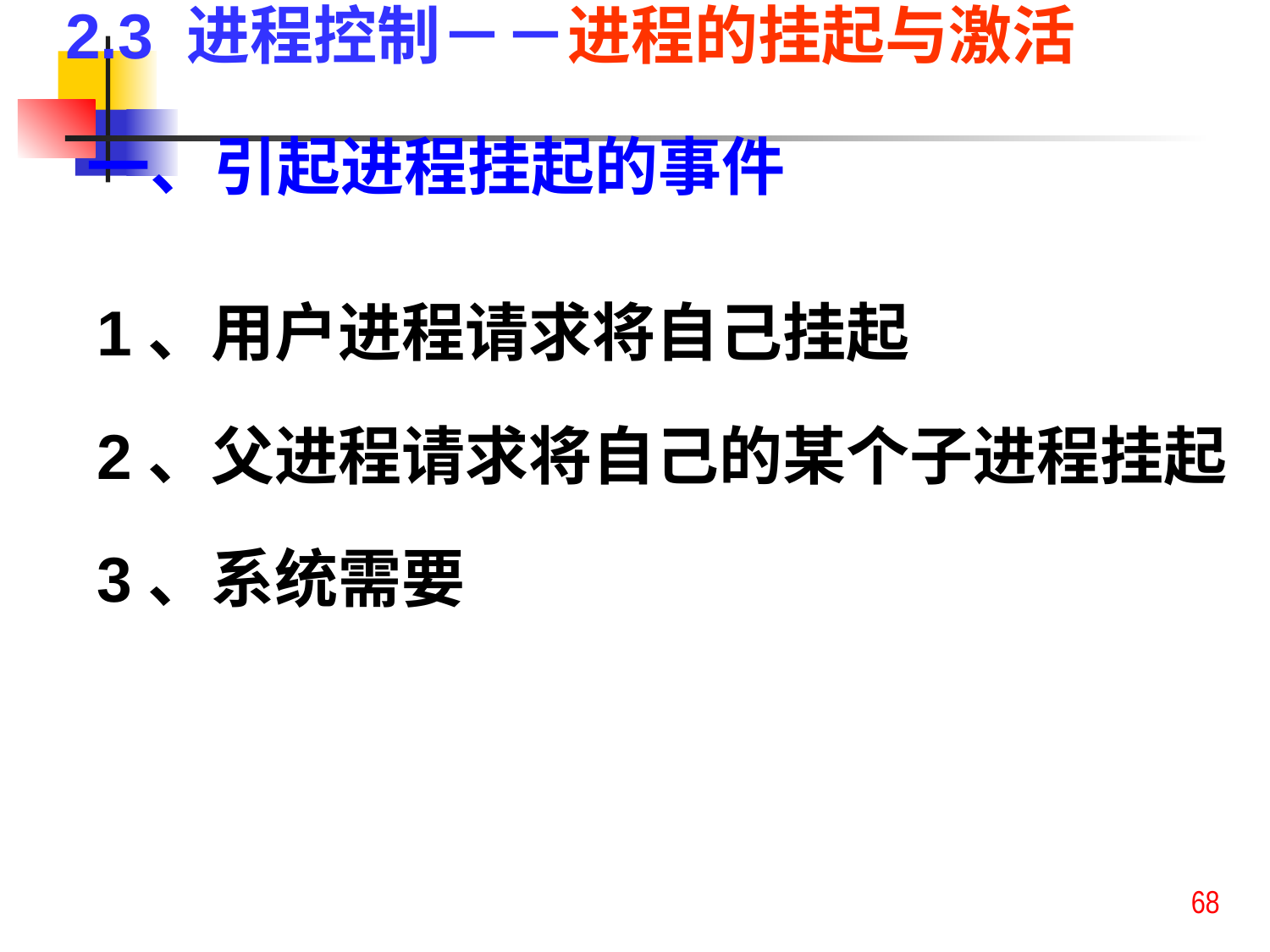

2.3 进程控制－－进程的挂起与激活
一、引起进程挂起的事件
1、用户进程请求将自己挂起
2、父进程请求将自己的某个子进程挂起
3、系统需要
68